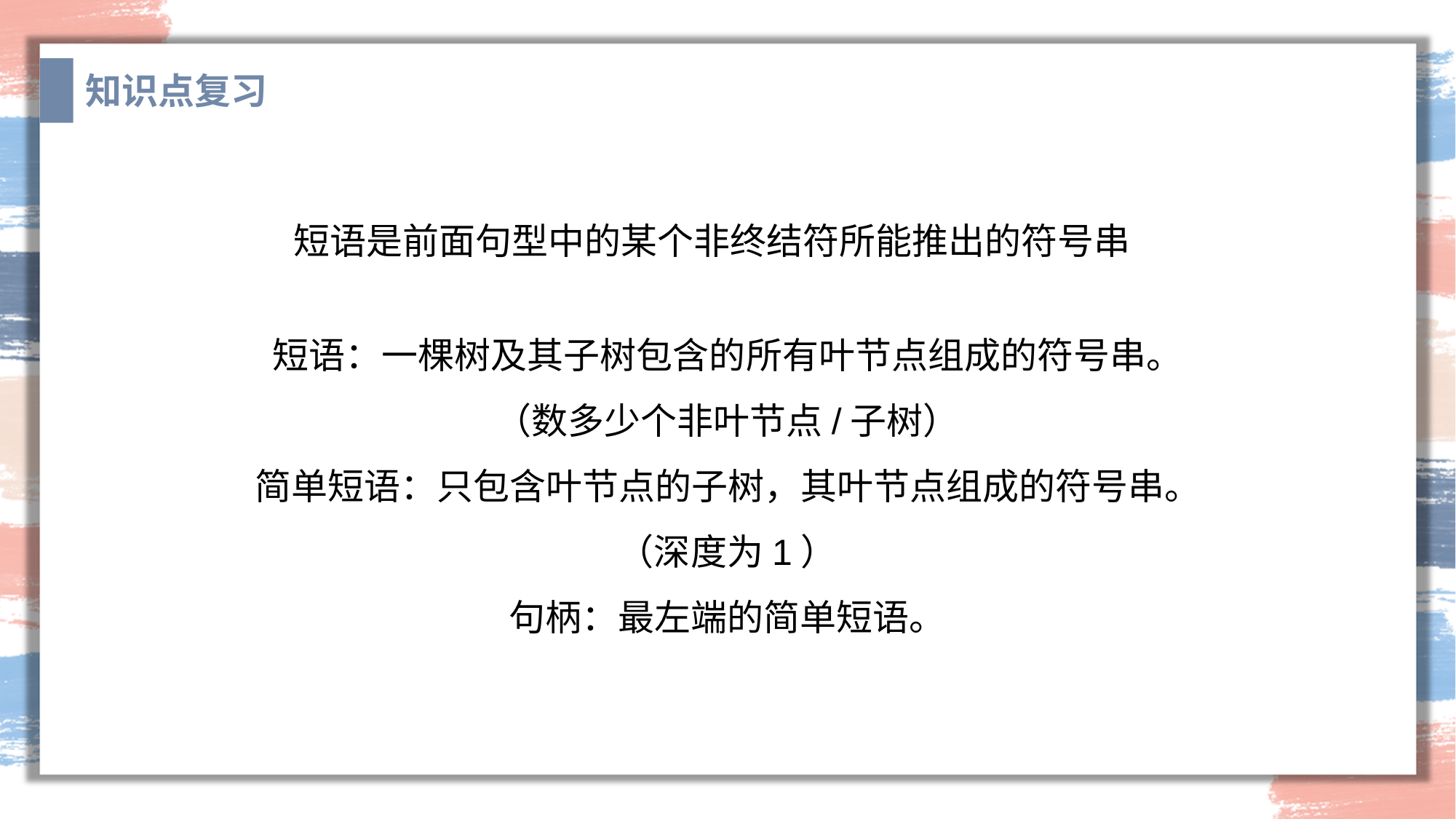

知识点复习
短语是前面句型中的某个非终结符所能推出的符号串
短语：一棵树及其子树包含的所有叶节点组成的符号串。
（数多少个非叶节点/子树）
简单短语：只包含叶节点的子树，其叶节点组成的符号串。
（深度为1）
句柄：最左端的简单短语。